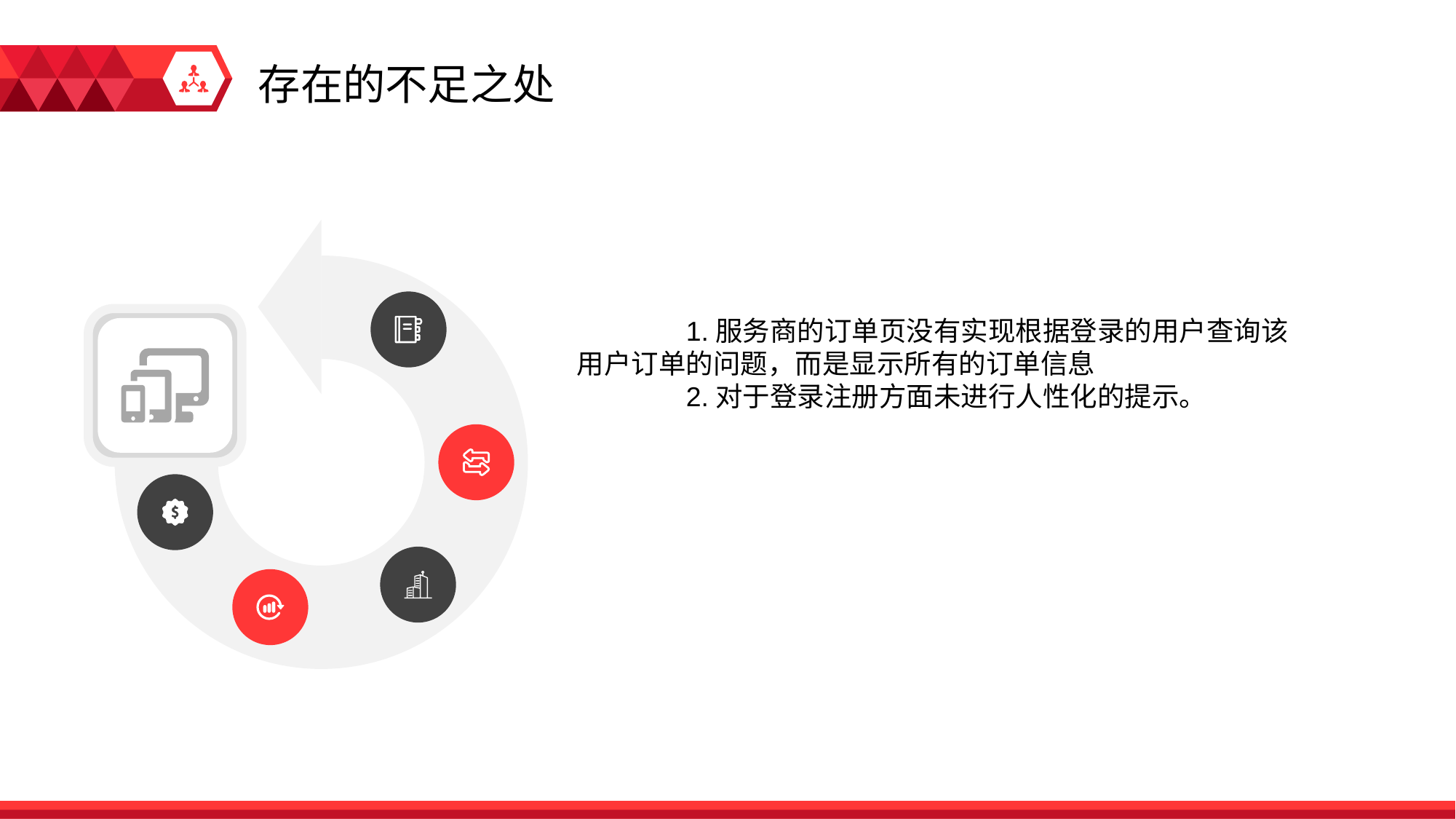

存在的不足之处

	1.服务商的订单页没有实现根据登录的用户查询该用户订单的问题，而是显示所有的订单信息
	2.对于登录注册方面未进行人性化的提示。